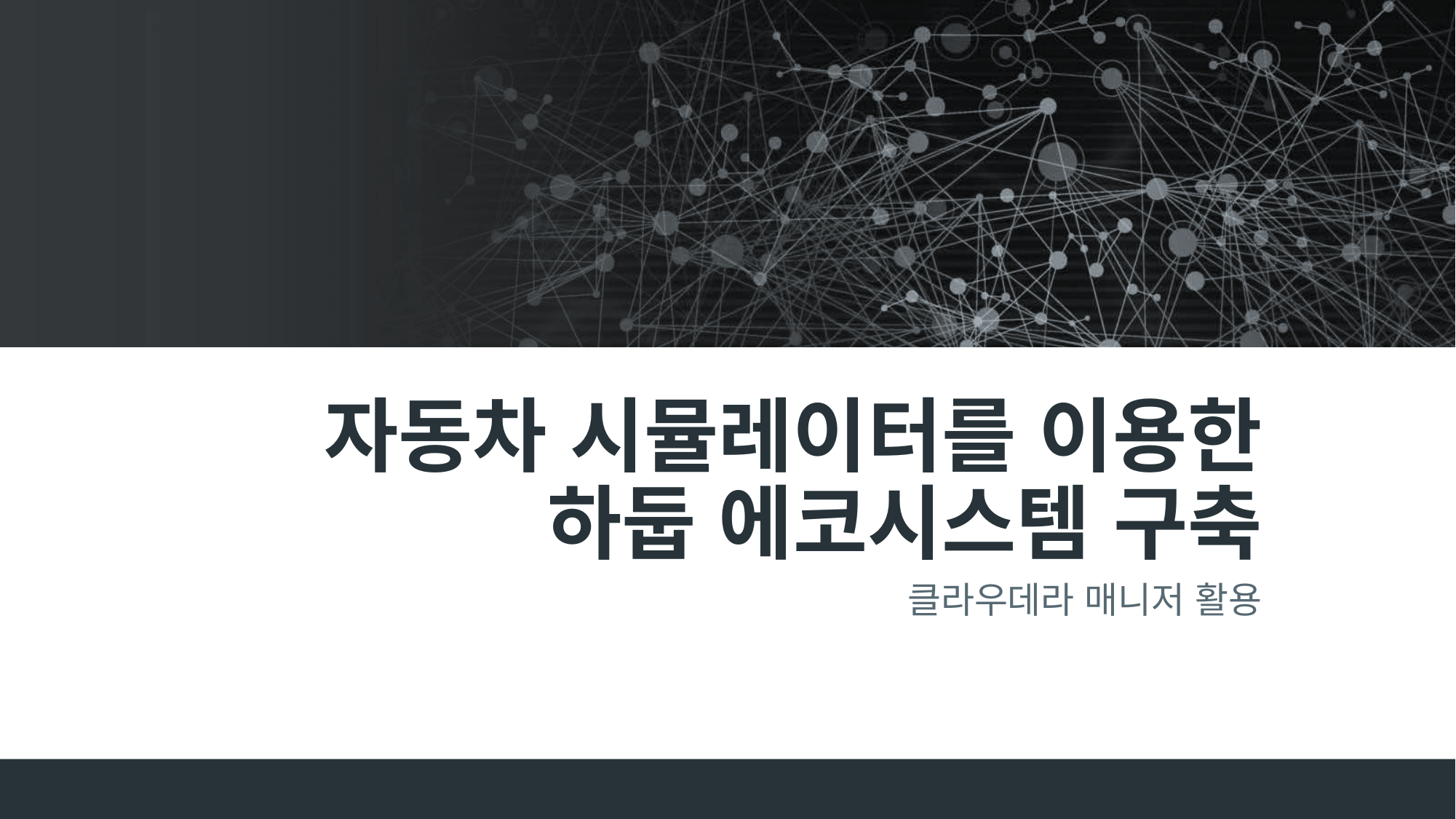

# 자동차 시뮬레이터를 이용한 하둡 에코시스템 구축
클라우데라 매니저 활용